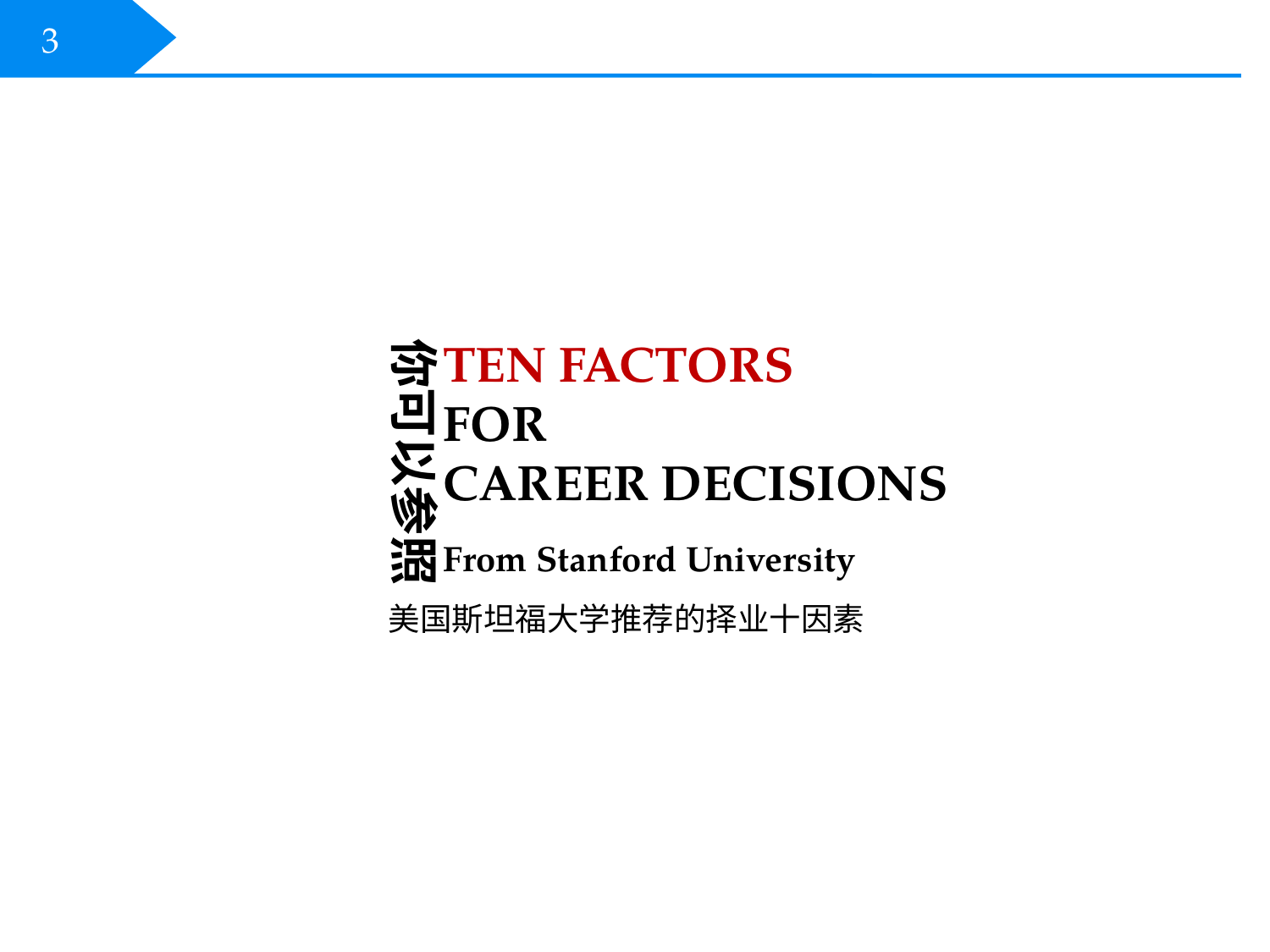

3
你可以参照
TEN FACTORS
FOR
CAREER DECISIONS
From Stanford University
美国斯坦福大学推荐的择业十因素